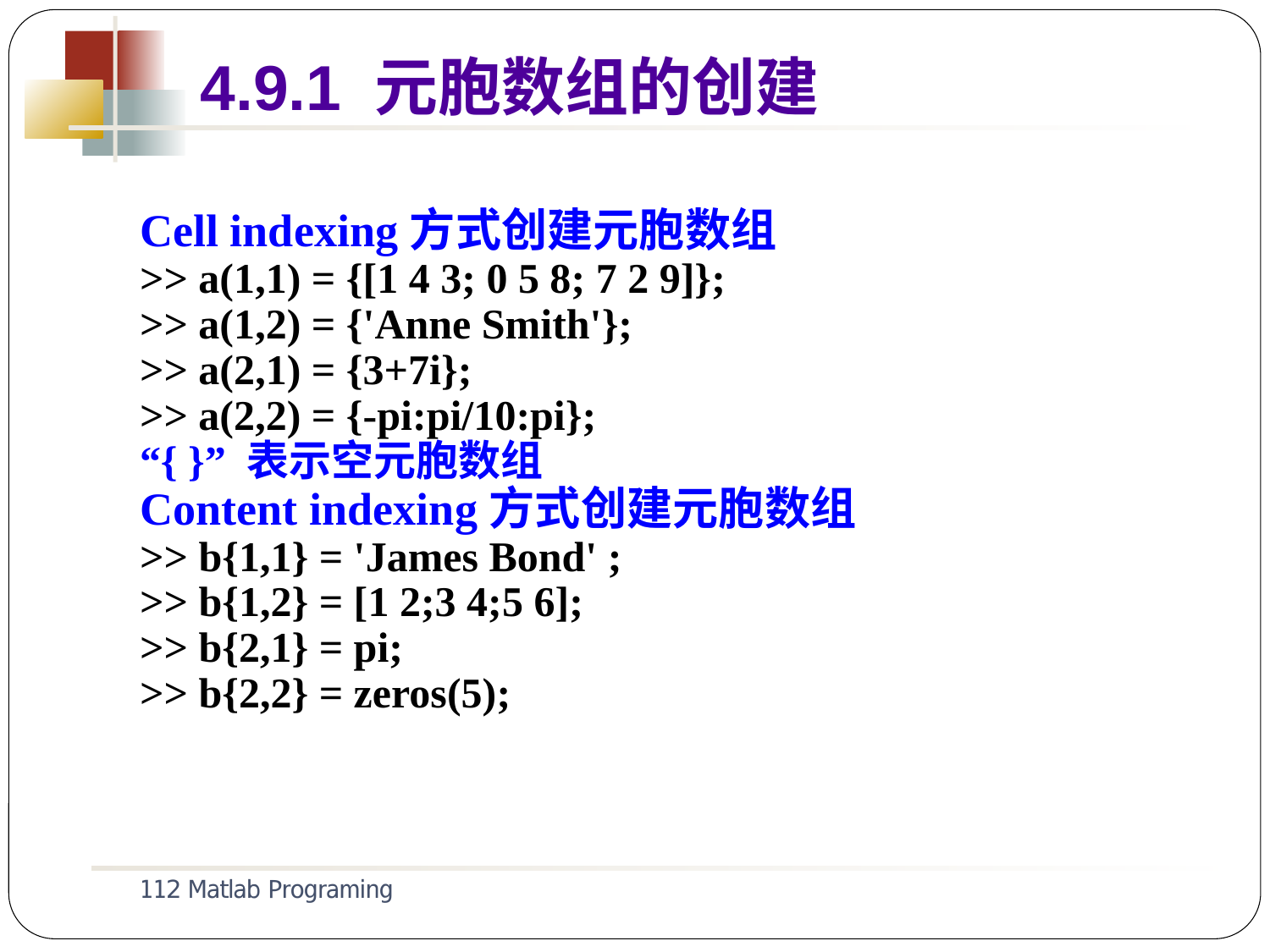

Cell indexing方式创建元胞数组
>> a(1,1) = {[1 4 3; 0 5 8; 7 2 9]};
>> a(1,2) = {'Anne Smith'};
>> a(2,1) = {3+7i};
>> a(2,2) = {-pi:pi/10:pi};
“{ }” 表示空元胞数组
Content indexing方式创建元胞数组
>> b{1,1} = 'James Bond' ;
>> b{1,2} = [1 2;3 4;5 6];
>> b{2,1} = pi;
>> b{2,2} = zeros(5);
4.9.1 元胞数组的创建
112 Matlab Programing